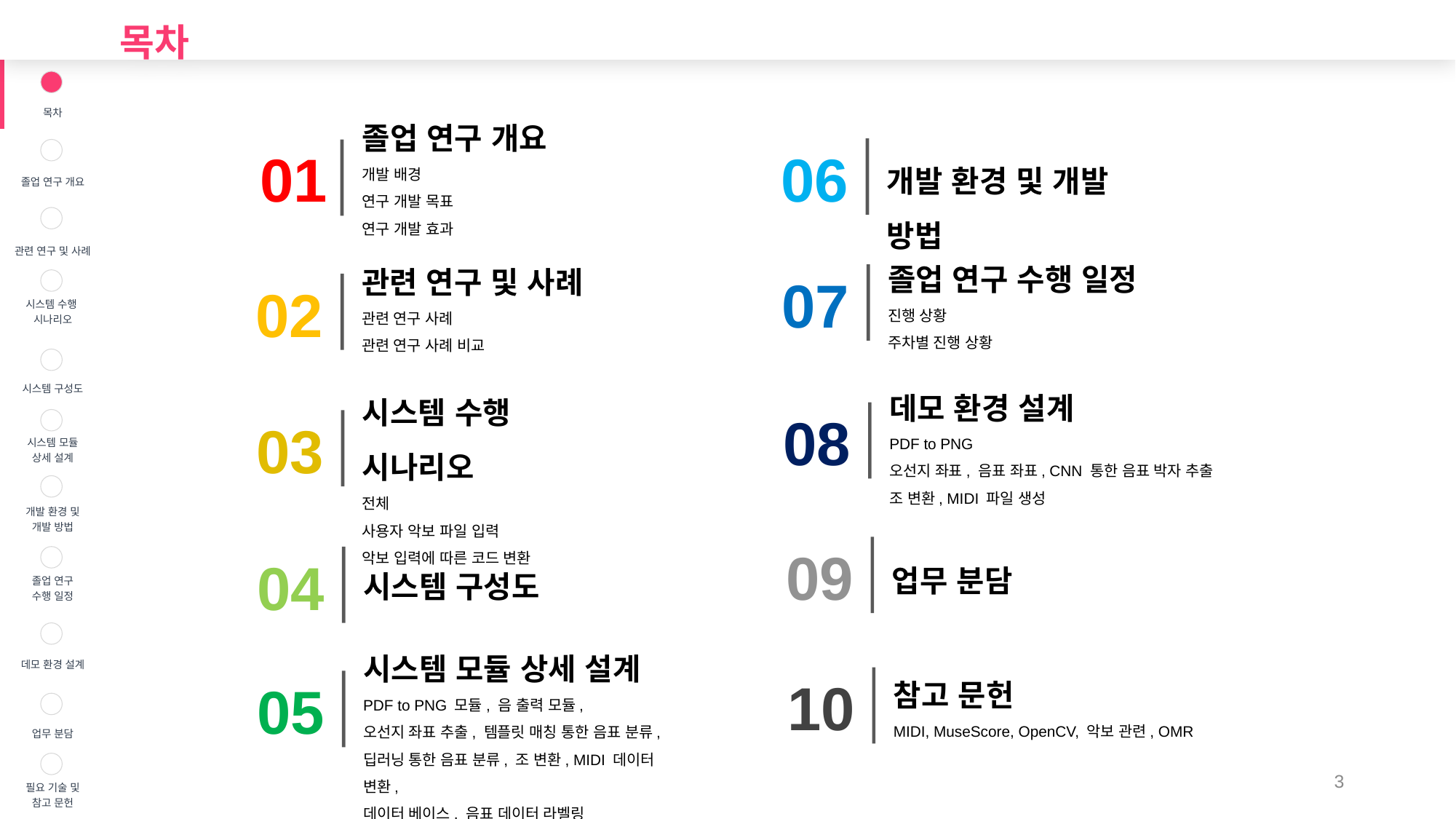

목차
|  | 목차 |
| --- | --- |
|  | 졸업 연구 개요 |
|  | 관련 연구 및 사례 |
|  | 시스템 수행 시나리오 |
|  | 시스템 구성도 |
|  | 시스템 모듈 상세 설계 |
|  | 개발 환경 및 개발 방법 |
|  | 졸업 연구 수행 일정 |
|  | 데모 환경 설계 |
|  | 업무 분담 |
|  | 필요 기술 및 참고 문헌 |

졸업 연구 개요
개발 배경
연구 개발 목표
연구 개발 효과
01

06

개발 환경 및 개발 방법

졸업 연구 수행 일정
진행 상황
주차별 진행 상황

07

관련 연구 및 사례
관련 연구 사례
관련 연구 사례 비교

02

데모 환경 설계
PDF to PNG
오선지 좌표, 음표 좌표, CNN 통한 음표 박자 추출
조 변환, MIDI 파일 생성

08

시스템 수행 시나리오
전체
사용자 악보 파일 입력
악보 입력에 따른 코드 변환

03

09

업무 분담

시스템 구성도

04

시스템 모듈 상세 설계
PDF to PNG 모듈, 음 출력 모듈,
오선지 좌표 추출, 템플릿 매칭 통한 음표 분류,
딥러닝 통한 음표 분류, 조 변환, MIDI 데이터 변환,
데이터 베이스, 음표 데이터 라벨링

05

참고 문헌
MIDI, MuseScore, OpenCV, 악보 관련, OMR

10

3